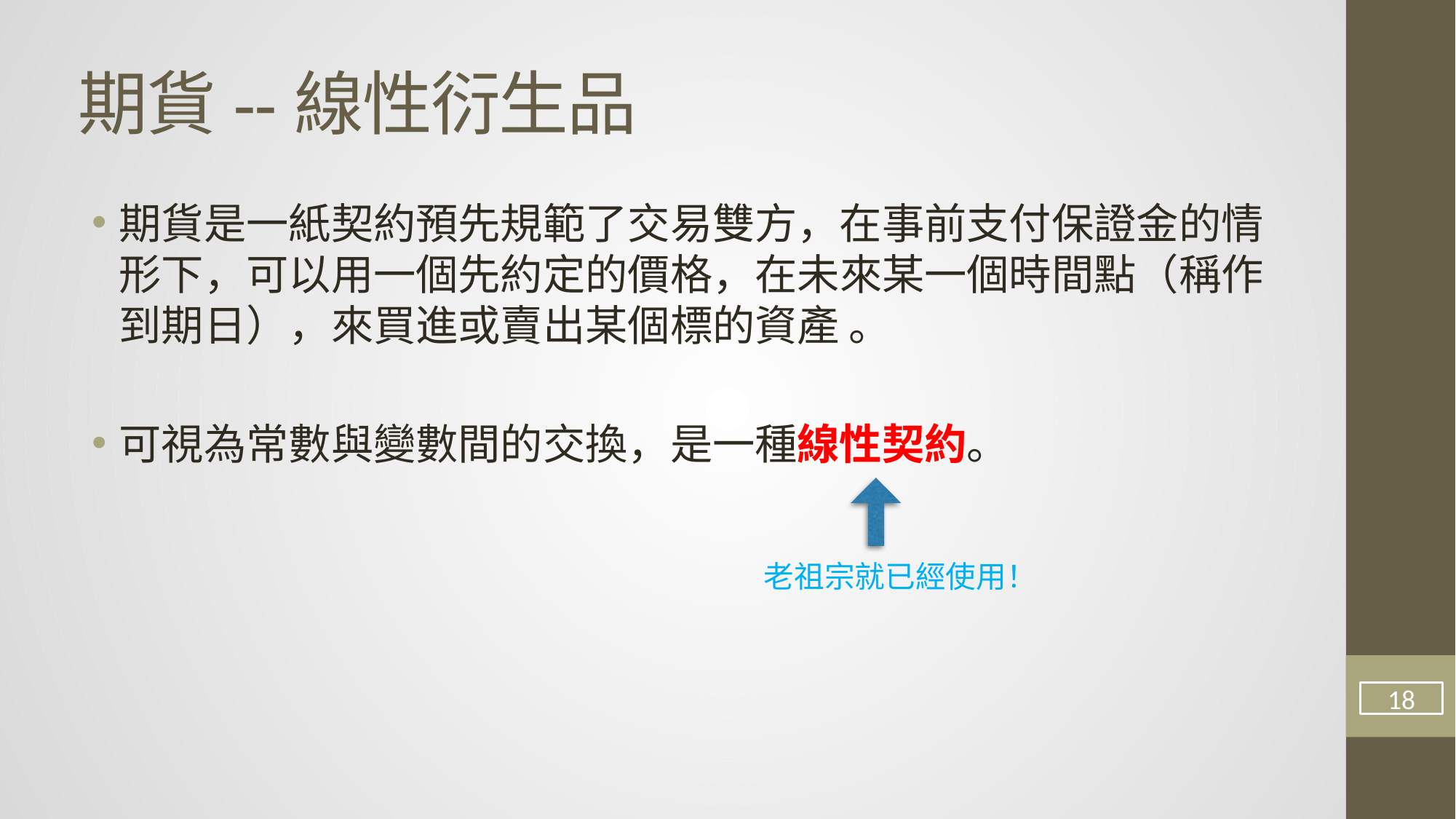

# 期貨--線性衍生品
期貨是一紙契約預先規範了交易雙方，在事前支付保證金的情形下，可以用一個先約定的價格，在未來某一個時間點（稱作到期日），來買進或賣出某個標的資產 。

可視為常數與變數間的交換，是一種線性契約。

老祖宗就已經使用！
18